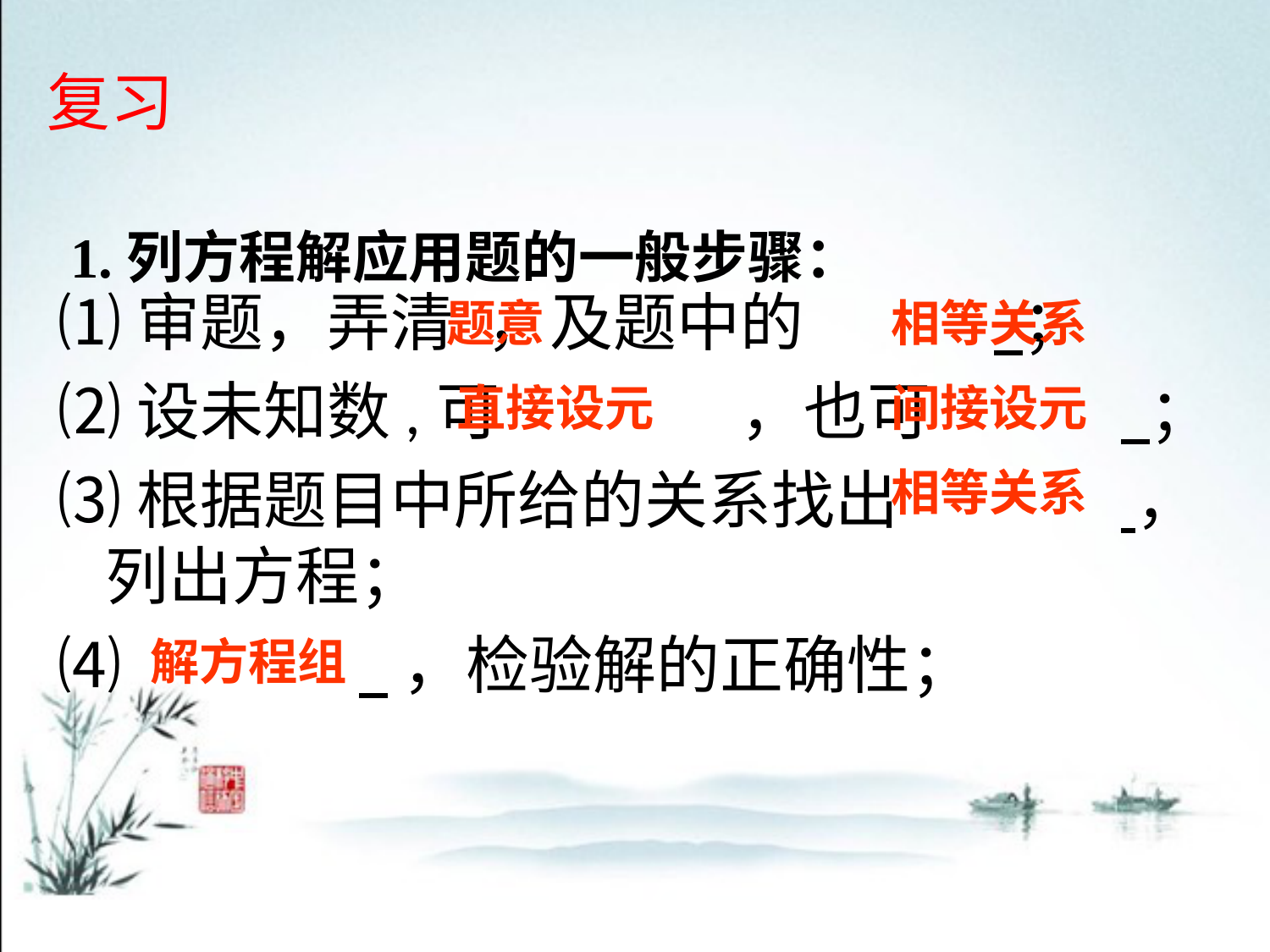

复习
1.列方程解应用题的一般步骤：
⑴审题，弄清	，及题中的		  ；
⑵设未知数,可		，也可		  ；
⑶根据题目中所给的关系找出		 ，列出方程；
⑷		  ，检验解的正确性；
题意
相等关系
直接设元
间接设元
相等关系
解方程组